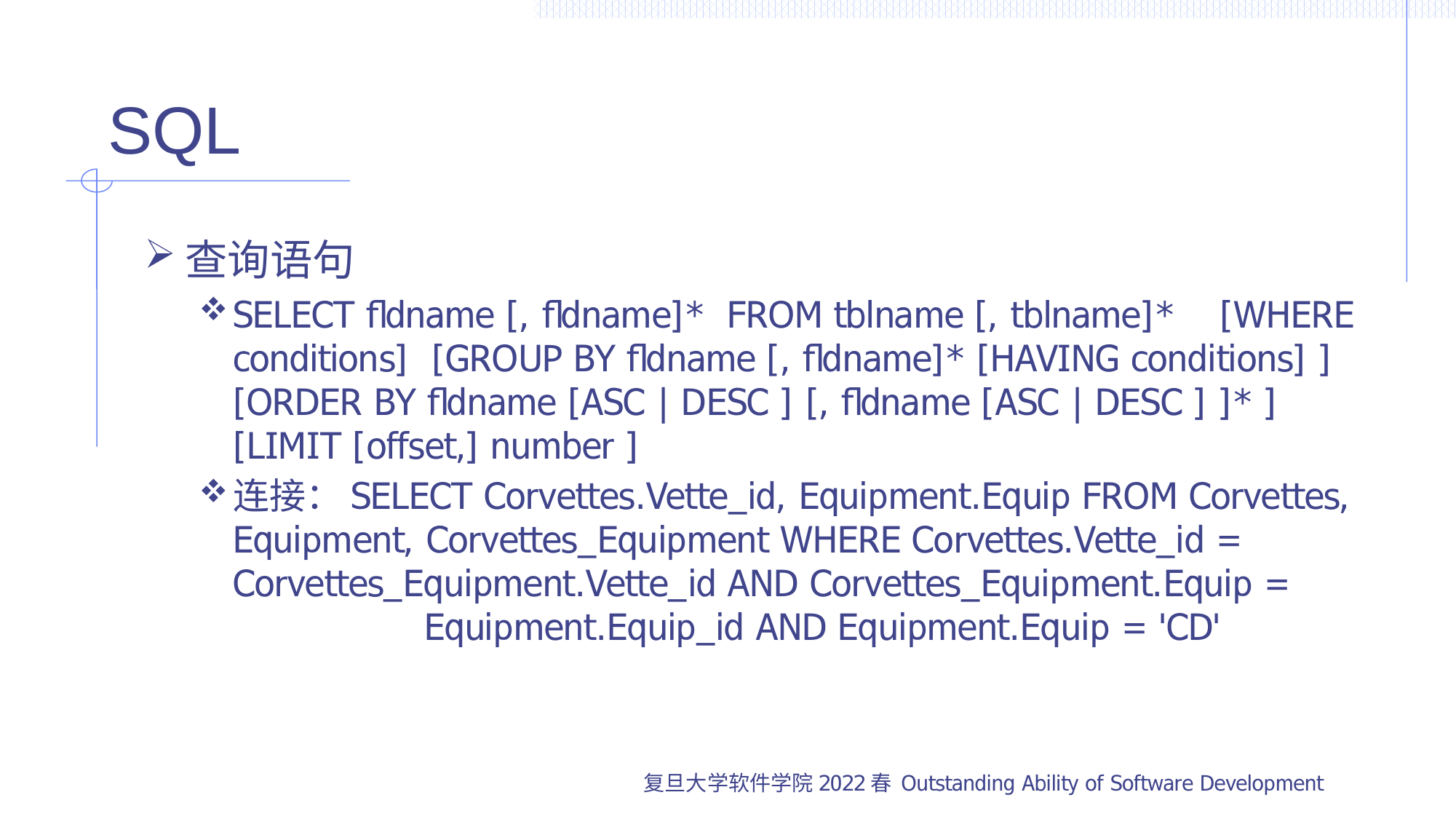

# SQL
查询语句
SELECT fldname [, fldname]*  FROM tblname [, tblname]*    [WHERE conditions]  [GROUP BY fldname [, fldname]* [HAVING conditions] ]  [ORDER BY fldname [ASC | DESC ] [, fldname [ASC | DESC ] ]* ]  [LIMIT [offset,] number ]
连接：SELECT Corvettes.Vette_id, Equipment.Equip FROM Corvettes, Equipment, Corvettes_Equipment WHERE Corvettes.Vette_id = Corvettes_Equipment.Vette_id AND Corvettes_Equipment.Equip =                        Equipment.Equip_id AND Equipment.Equip = 'CD'